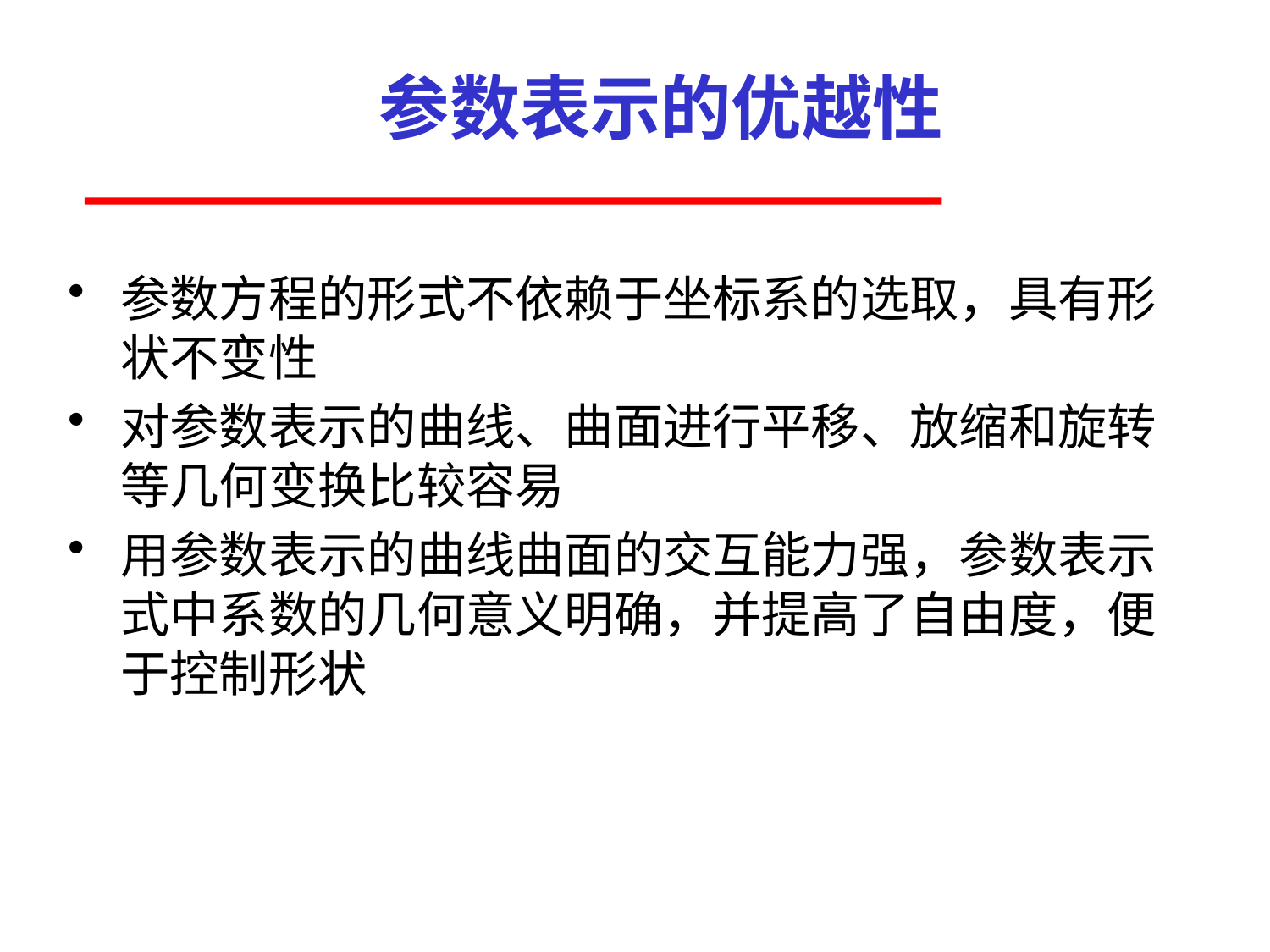

# 参数表示的优越性

参数方程的形式不依赖于坐标系的选取，具有形状不变性
对参数表示的曲线、曲面进行平移、放缩和旋转等几何变换比较容易
用参数表示的曲线曲面的交互能力强，参数表示式中系数的几何意义明确，并提高了自由度，便于控制形状